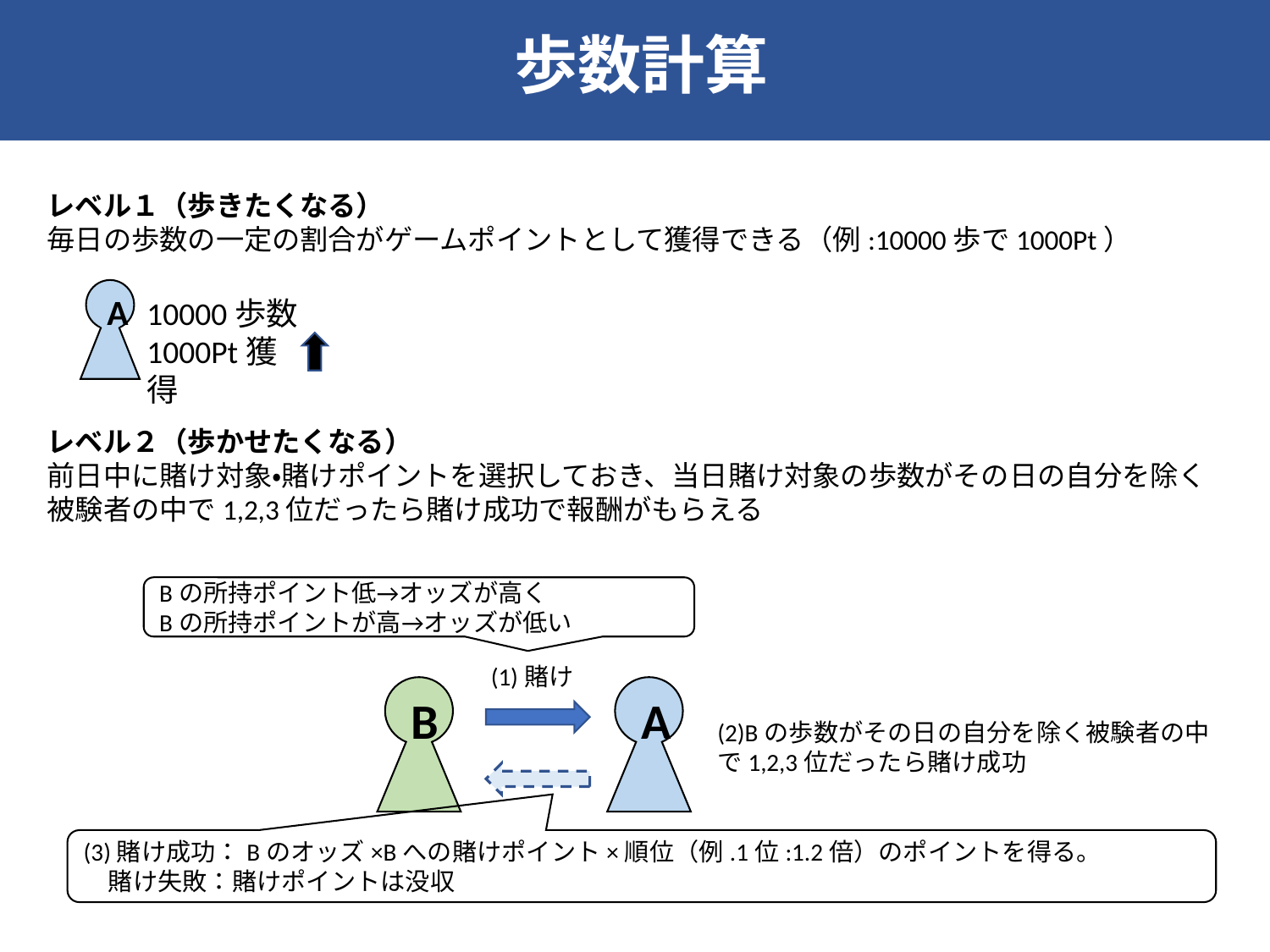

歩数計算
レベル１（歩きたくなる）
毎日の歩数の一定の割合がゲームポイントとして獲得できる（例:10000歩で1000Pt）

レベル２（歩かせたくなる）
前日中に賭け対象・賭けポイントを選択しておき、当日賭け対象の歩数がその日の自分を除く被験者の中で1,2,3位だったら賭け成功で報酬がもらえる

A
10000歩数
1000Pt獲得

Bの所持ポイント低→オッズが高く
Bの所持ポイントが高→オッズが低い
(1)賭け

B

A

(2)Bの歩数がその日の自分を除く被験者の中で1,2,3位だったら賭け成功

(3)賭け成功：Bのオッズ×Bへの賭けポイント×順位（例.1位:1.2倍）のポイントを得る。
　賭け失敗：賭けポイントは没収